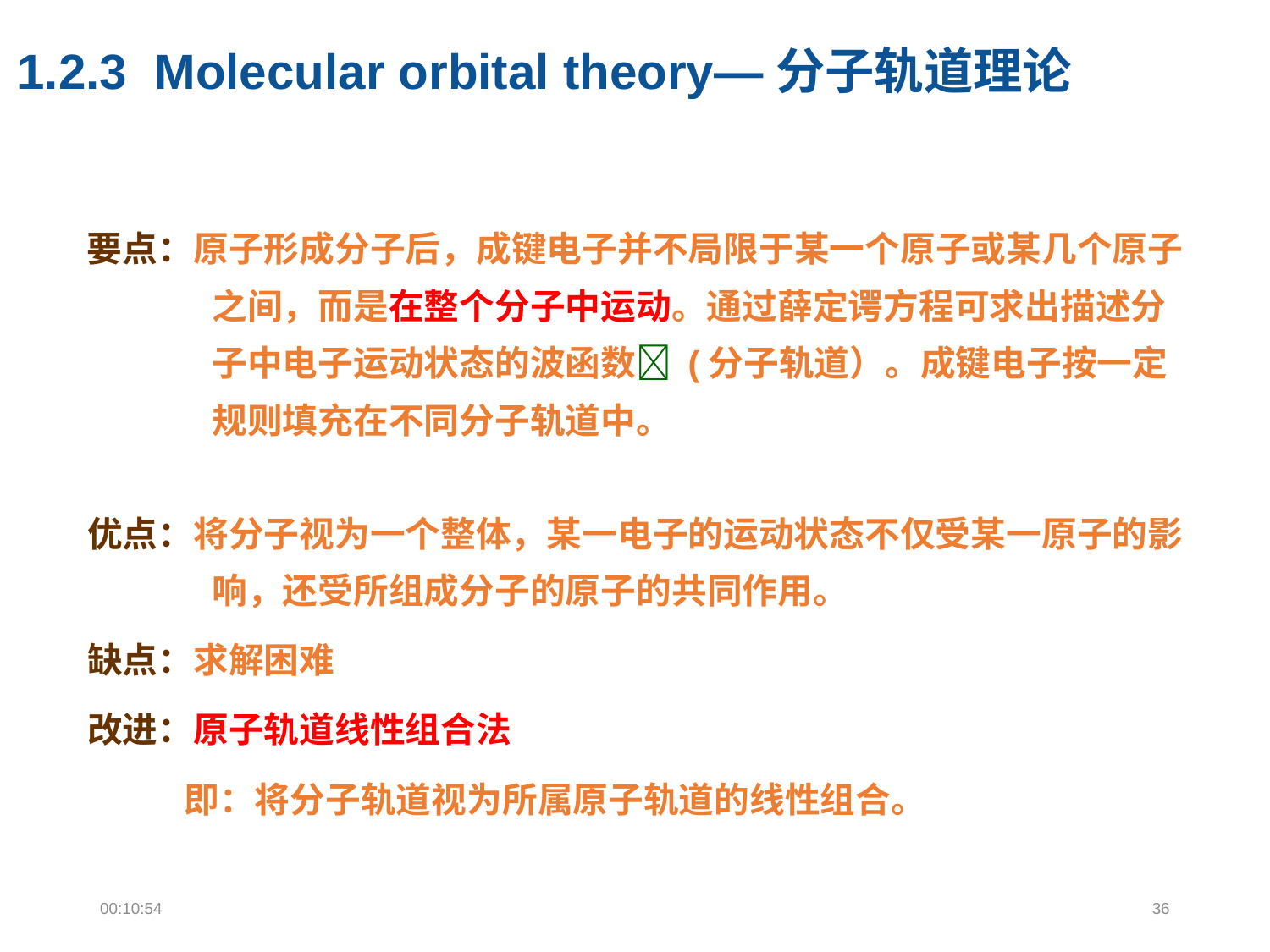

1.2.3  Molecular orbital theory—分子轨道理论
要点：原子形成分子后，成键电子并不局限于某一个原子或某几个原子之间，而是在整个分子中运动。通过薛定谔方程可求出描述分子中电子运动状态的波函数ϕ (分子轨道）。成键电子按一定规则填充在不同分子轨道中。
优点：将分子视为一个整体，某一电子的运动状态不仅受某一原子的影响，还受所组成分子的原子的共同作用。
缺点：求解困难
改进：原子轨道线性组合法
           即：将分子轨道视为所属原子轨道的线性组合。
00:10:54
36